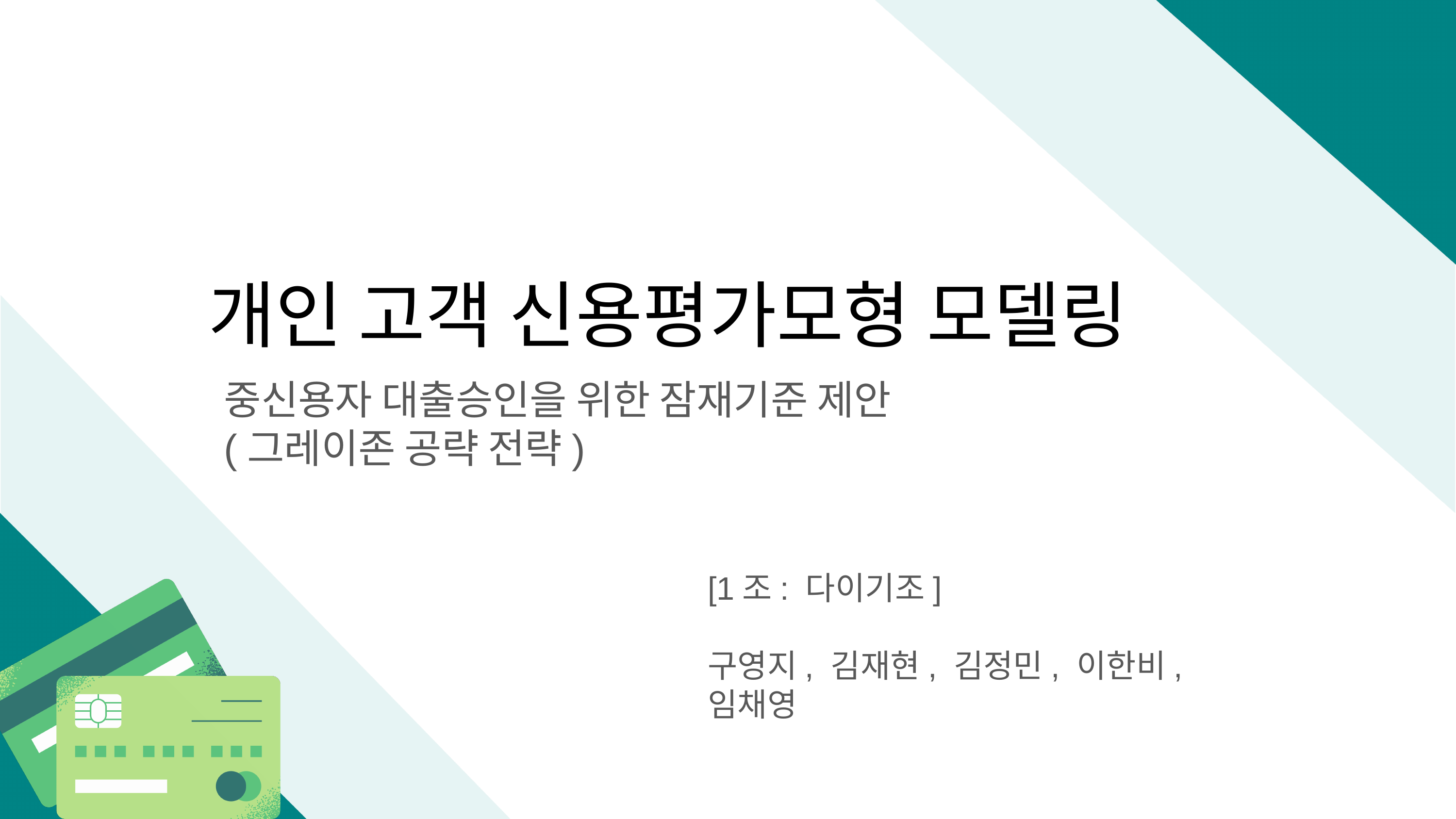

개인 고객 신용평가모형 모델링

중신용자 대출승인을 위한 잠재기준 제안
(그레이존 공략 전략)

[1조: 다이기조]

구영지, 김재현, 김정민, 이한비, 임채영